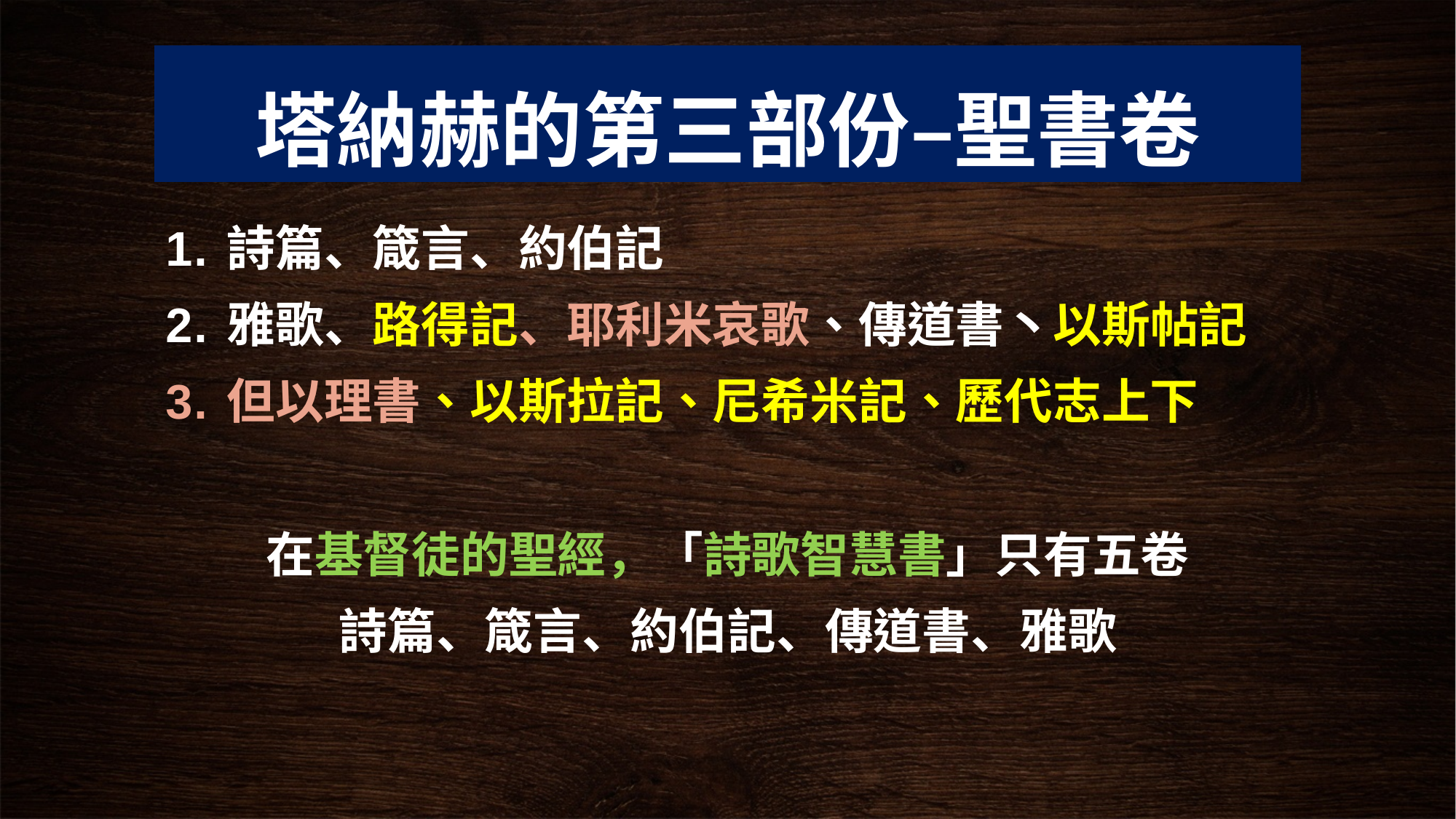

# 塔納赫的第三部份–聖書卷
詩篇、箴言、約伯記
雅歌、路得記、耶利米哀歌、傳道書丶以斯帖記
但以理書、以斯拉記、尼希米記、歷代志上下

在基督徒的聖經，「詩歌智慧書」只有五卷
詩篇、箴言、約伯記、傳道書、雅歌